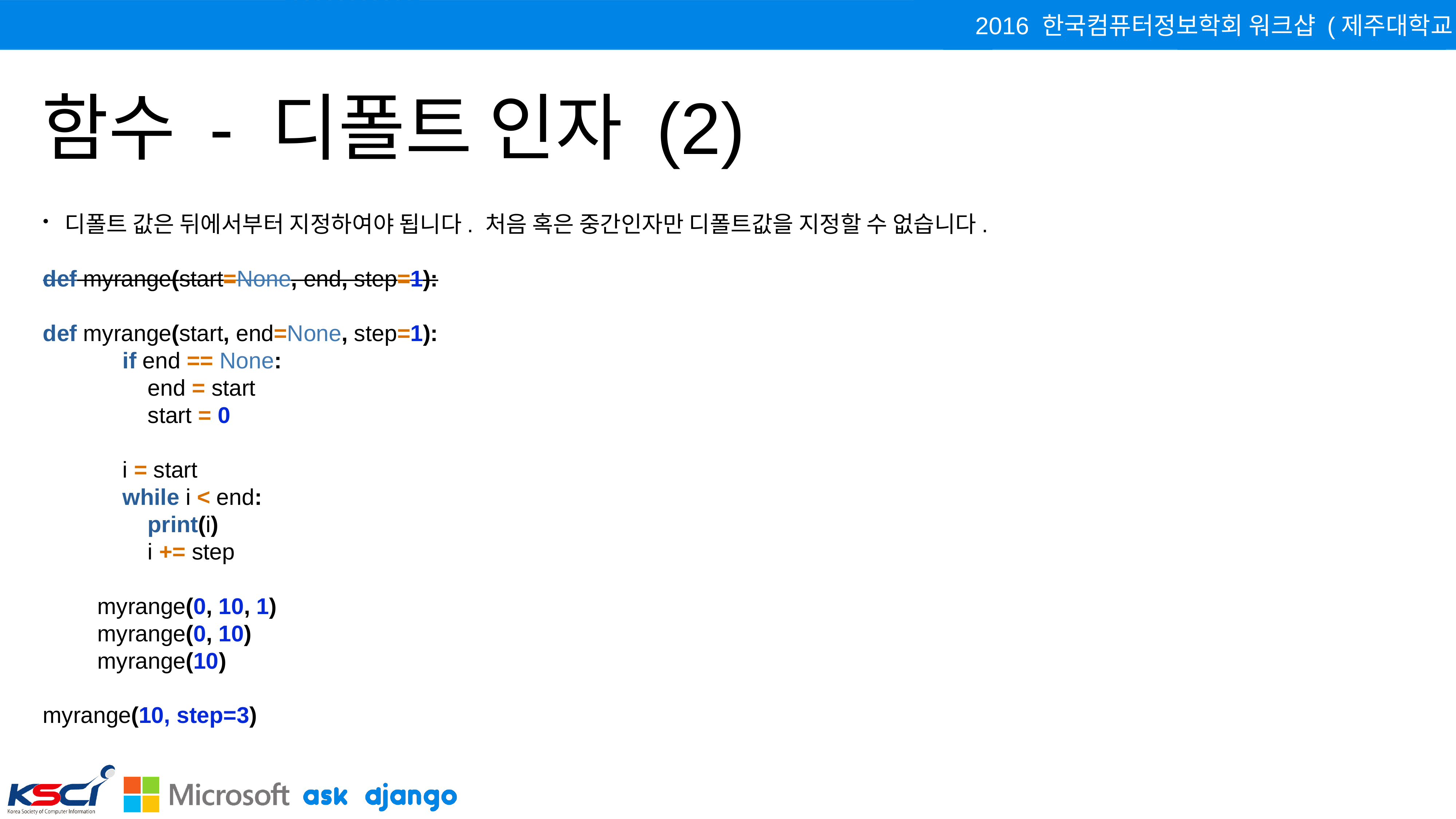

# 함수 - 디폴트 인자 (2)
디폴트 값은 뒤에서부터 지정하여야 됩니다. 처음 혹은 중간인자만 디폴트값을 지정할 수 없습니다.
def myrange(start=None, end, step=1):
def myrange(start, end=None, step=1):
    if end == None:
        end = start
        start = 0

    i = start
    while i < end:
        print(i)
        i += step

myrange(0, 10, 1)
myrange(0, 10)
myrange(10)
myrange(10, step=3)